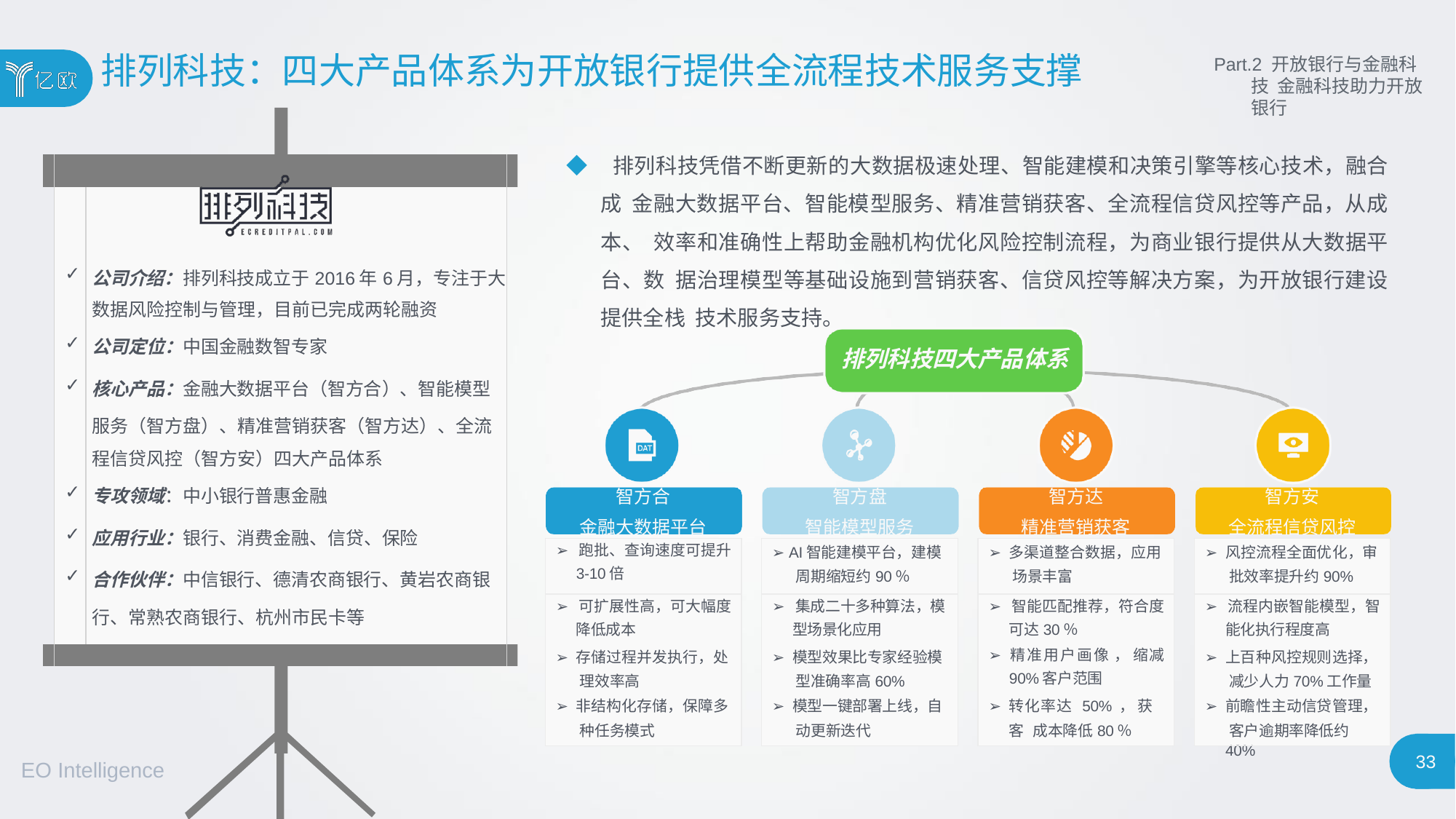

# 排列科技：四大产品体系为开放银行提供全流程技术服务支撑
Part.2 开放银行与金融科技  金融科技助力开放银行

◆ 排列科技凭借不断更新的大数据极速处理、智能建模和决策引擎等核心技术，融合成  金融大数据平台、智能模型服务、精准营销获客、全流程信贷风控等产品，从成本、  效率和准确性上帮助金融机构优化风险控制流程，为商业银行提供从大数据平台、数  据治理模型等基础设施到营销获客、信贷风控等解决方案，为开放银行建设提供全栈  技术服务支持。
排列科技四大产品体系
|  |  |  |  |
| --- | --- | --- | --- |
|  | ✓ | 公司介绍：排列科技成立于2016年6月，专注于大 |  |
|  |  | 数据风险控制与管理，目前已完成两轮融资 |  |
|  | ✓ | 公司定位：中国金融数智专家 |  |
|  | ✓ | 核心产品：金融大数据平台（智方合）、智能模型 |  |
|  |  | 服务（智方盘）、精准营销获客（智方达）、全流 |  |
|  |  | 程信贷风控（智方安）四大产品体系 |  |
|  | ✓ | 专攻领域：中小银行普惠金融 |  |
|  | ✓ | 应用行业：银行、消费金融、信贷、保险 |  |
|  | ✓ | 合作伙伴：中信银行、德清农商银行、黄岩农商银 |  |
|  |  | 行、常熟农商银行、杭州市民卡等 |  |
|  |  |  |  |

| 智方合 金融大数据平台 |  | 智方盘 智能模型服务 |  | 智方达 精准营销获客 |  | 智方安 全流程信贷风控 |
| --- | --- | --- | --- | --- | --- | --- |
| ➢ 跑批、查询速度可提升 3-10倍 |  | ➢ AI智能建模平台，建模 周期缩短约90％ |  | ➢ 多渠道整合数据，应用 场景丰富 |  | ➢ 风控流程全面优化，审 批效率提升约90% |
| ➢ 可扩展性高，可大幅度 降低成本 |  | ➢ 集成二十多种算法，模 型场景化应用 |  | ➢ 智能匹配推荐，符合度 可达30％ |  | ➢ 流程内嵌智能模型，智 能化执行程度高 |
| ➢ 存储过程并发执行，处 理效率高 |  | ➢ 模型效果比专家经验模 型准确率高60% |  | ➢ 精准用户画像 ， 缩减 90%客户范围 |  | ➢ 上百种风控规则选择， 减少人力70%工作量 |
| ➢ 非结构化存储，保障多 种任务模式 |  | ➢ 模型一键部署上线，自 动更新迭代 |  | ➢ 转化率达 50% ， 获客 成本降低80％ |  | ➢ 前瞻性主动信贷管理， 客户逾期率降低约40% |
33
EO Intelligence